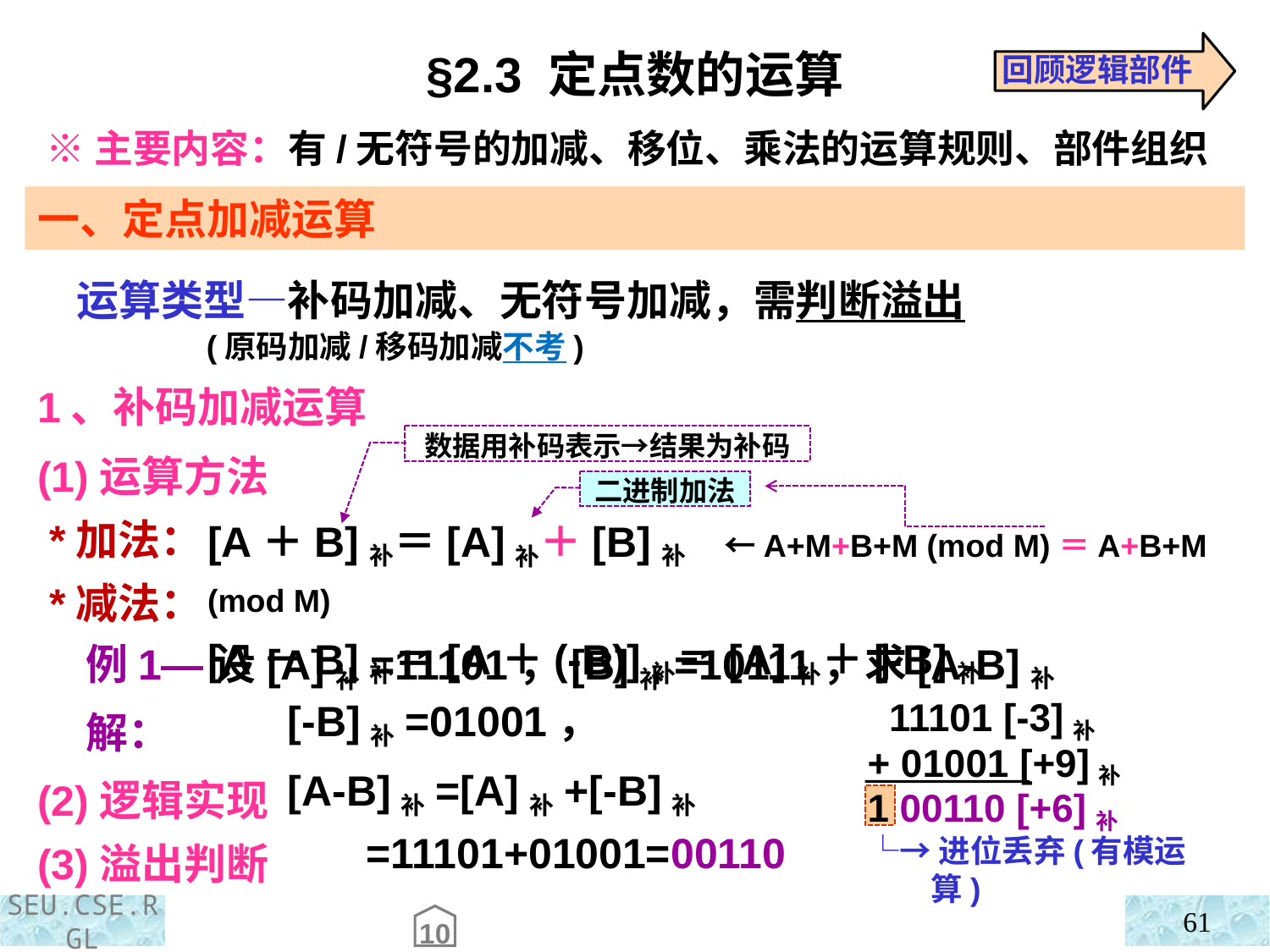

回顾逻辑部件
§2.3 定点数的运算
 ※主要内容：有/无符号的加减、移位、乘法的运算规则、部件组织
一、定点加减运算
   运算类型—补码加减、无符号加减，需判断溢出
                   (原码加减/移码加减不考)
1、补码加减运算
(1)运算方法
 *加法：
 *减法：
数据用补码表示→结果为补码
二进制加法
[A＋B]补＝[A]补＋[B]补    ←A+M+B+M (mod M)＝A+B+M (mod M)
[A－B]补＝[A＋(-B)]补＝[A]补＋[-B]补
    例1—设[A]补=11101，[B]补=10111，求[A-B]补
    解：
[-B]补=01001，
[A-B]补=[A]补+[-B]补
       =11101+01001=00110
  11101 [-3]补
+ 01001 [+9]补
1 00110 [+6]补
└→进位丢弃(有模运算)

(2)逻辑实现
(3)溢出判断
61
10